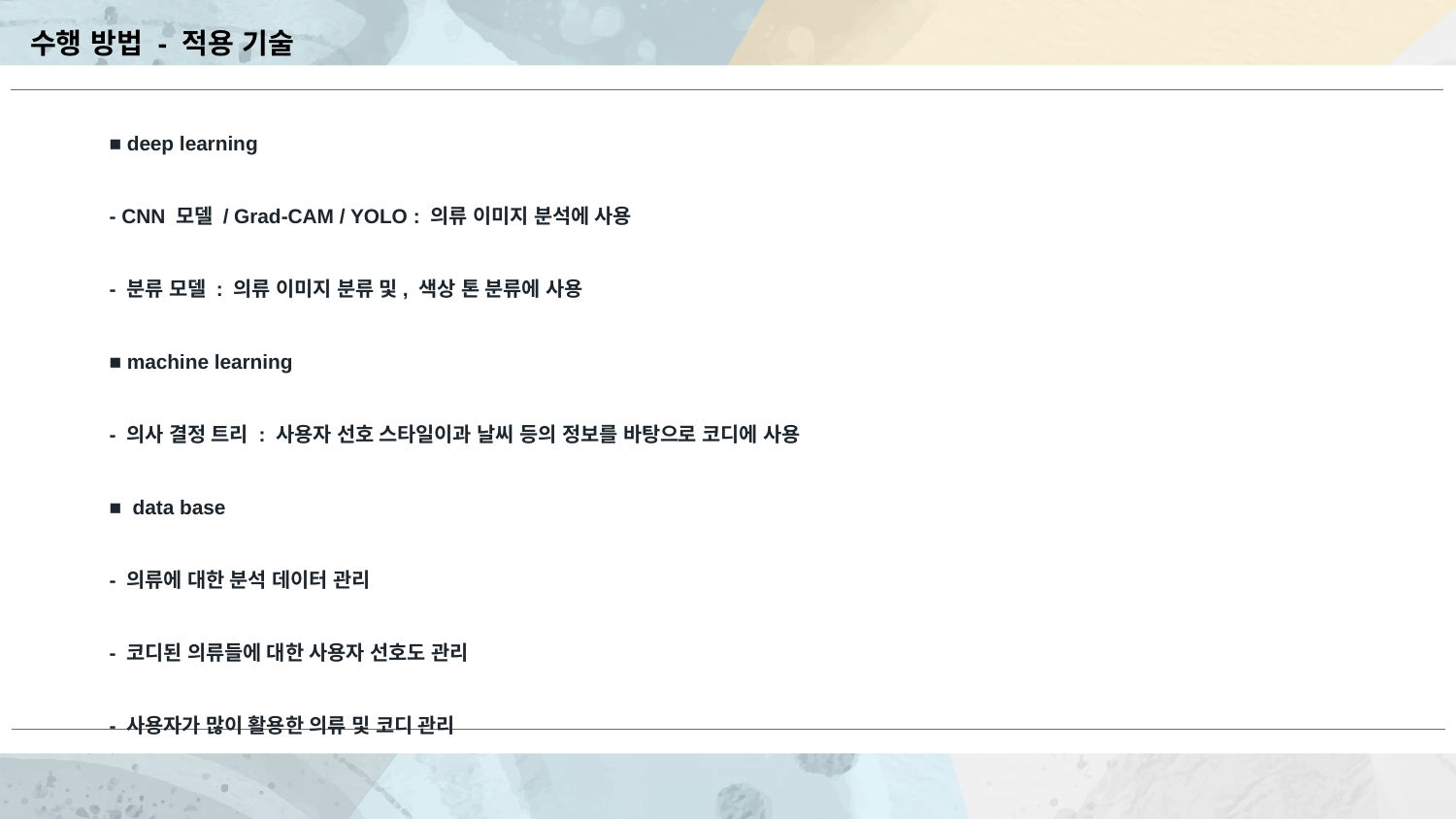

수행 방법 - 적용 기술
■ deep learning
- CNN 모델 / Grad-CAM / YOLO : 의류 이미지 분석에 사용
- 분류 모델 : 의류 이미지 분류 및, 색상 톤 분류에 사용
■ machine learning
- 의사 결정 트리 : 사용자 선호 스타일이과 날씨 등의 정보를 바탕으로 코디에 사용
■  data base
- 의류에 대한 분석 데이터 관리
- 코디된 의류들에 대한 사용자 선호도 관리
- 사용자가 많이 활용한 의류 및 코디 관리